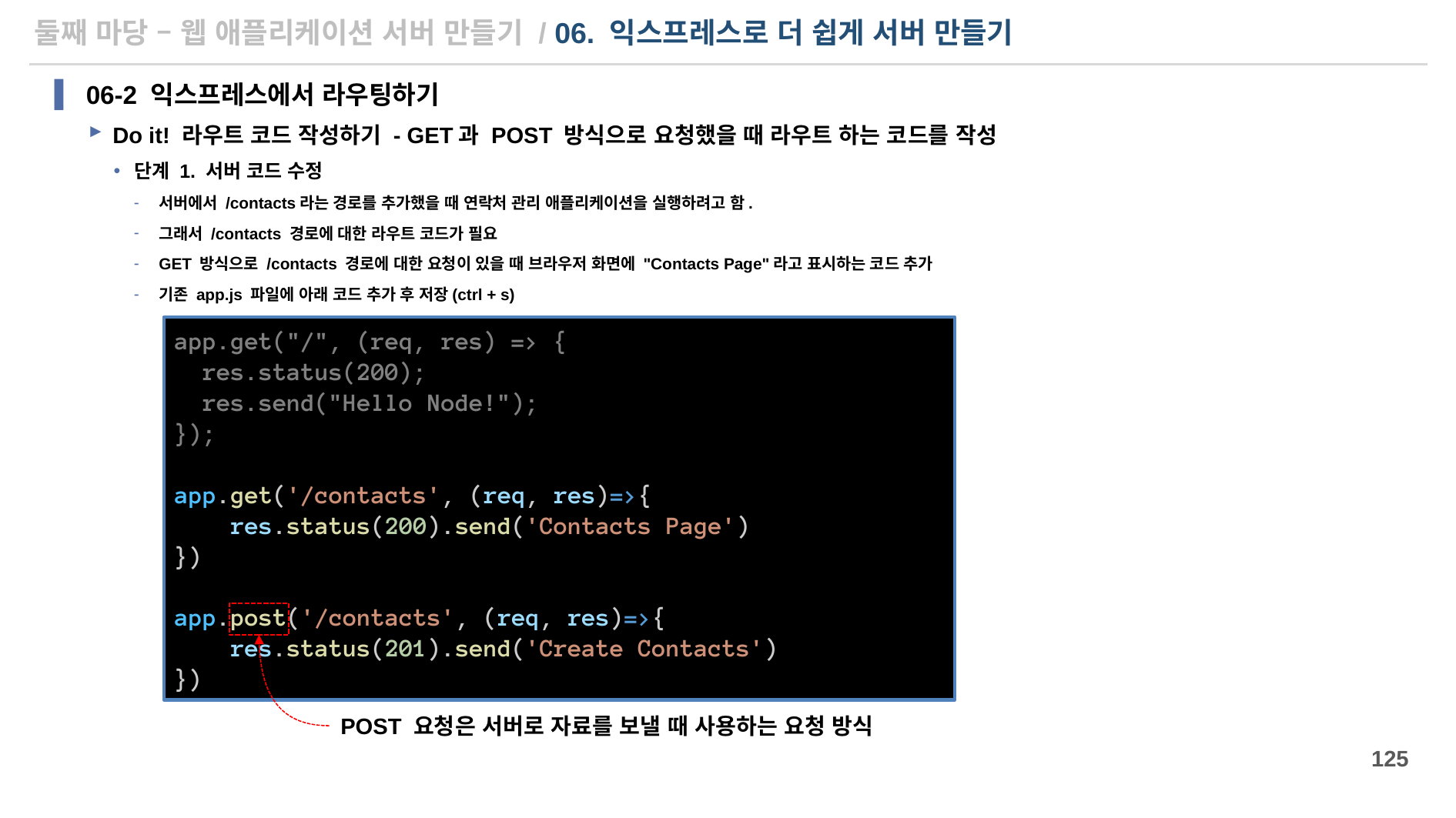

# 둘째 마당 – 웹 애플리케이션 서버 만들기 / 06. 익스프레스로 더 쉽게 서버 만들기
06-2 익스프레스에서 라우팅하기
Do it! 라우트 코드 작성하기 - GET과 POST 방식으로 요청했을 때 라우트 하는 코드를 작성
단계 1. 서버 코드 수정
서버에서 /contacts라는 경로를 추가했을 때 연락처 관리 애플리케이션을 실행하려고 함.
그래서 /contacts 경로에 대한 라우트 코드가 필요
GET 방식으로 /contacts 경로에 대한 요청이 있을 때 브라우저 화면에 "Contacts Page"라고 표시하는 코드 추가
기존 app.js 파일에 아래 코드 추가 후 저장(ctrl + s)
app.get("/", (req, res) => {
  res.status(200);
  res.send("Hello Node!");
});

app.get('/contacts', (req, res)=>{
    res.status(200).send('Contacts Page')
})

app.post('/contacts', (req, res)=>{
    res.status(201).send('Create Contacts')
})

POST 요청은 서버로 자료를 보낼 때 사용하는 요청 방식
125